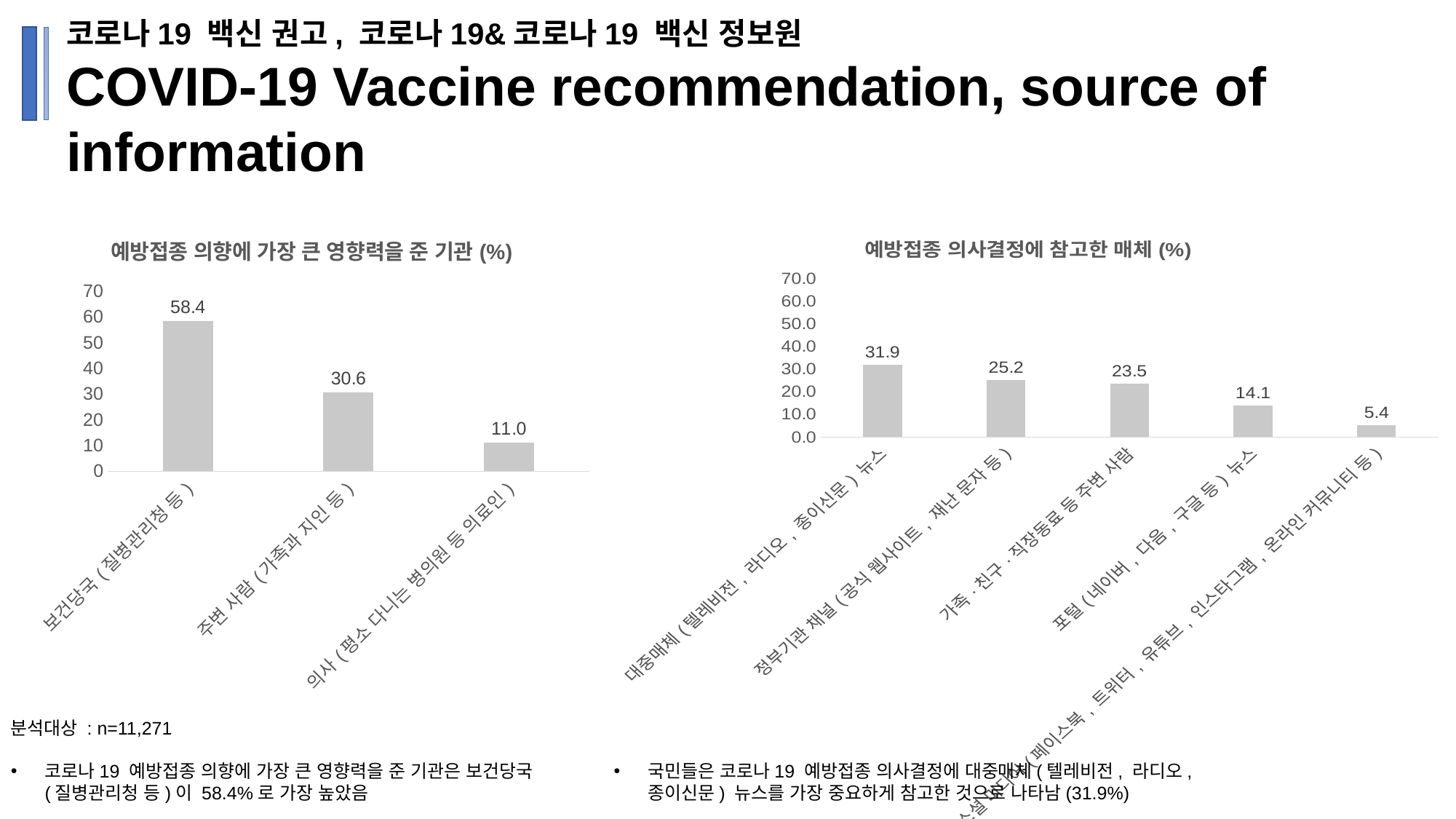

코로나19 백신 권고, 코로나19&코로나19 백신 정보원
COVID-19 Vaccine recommendation, source of information

### Chart: 예방접종 의향에 가장 큰 영향력을 준 기관(%)

| Category | Total |
|---|---|
| 보건당국(질병관리청 등) | 58.4 |
| 주변 사람(가족과 지인 등) | 30.6 |
| 의사(평소 다니는 병의원 등 의료인) | 11.0 |

### Chart: 예방접종 의사결정에 참고한 매체(%)

| Category | Total |
|---|---|
| 대중매체(텔레비전, 라디오, 종이신문) 뉴스 | 31.9 |
| 정부기관 채널(공식 웹사이트, 재난 문자 등) | 25.2 |
| 가족·친구·직장동료 등 주변 사람 | 23.5 |
| 포털(네이버, 다음, 구글 등) 뉴스 | 14.1 |
| 소셜 미디어(페이스북, 트위터, 유튜브, 인스타그램, 온라인 커뮤니티 등) | 5.4 |
분석대상 : n=11,271
코로나19 예방접종 의향에 가장 큰 영향력을 준 기관은 보건당국(질병관리청 등)이 58.4%로 가장 높았음
국민들은 코로나19 예방접종 의사결정에 대중매체(텔레비전, 라디오, 종이신문) 뉴스를 가장 중요하게 참고한 것으로 나타남(31.9%)